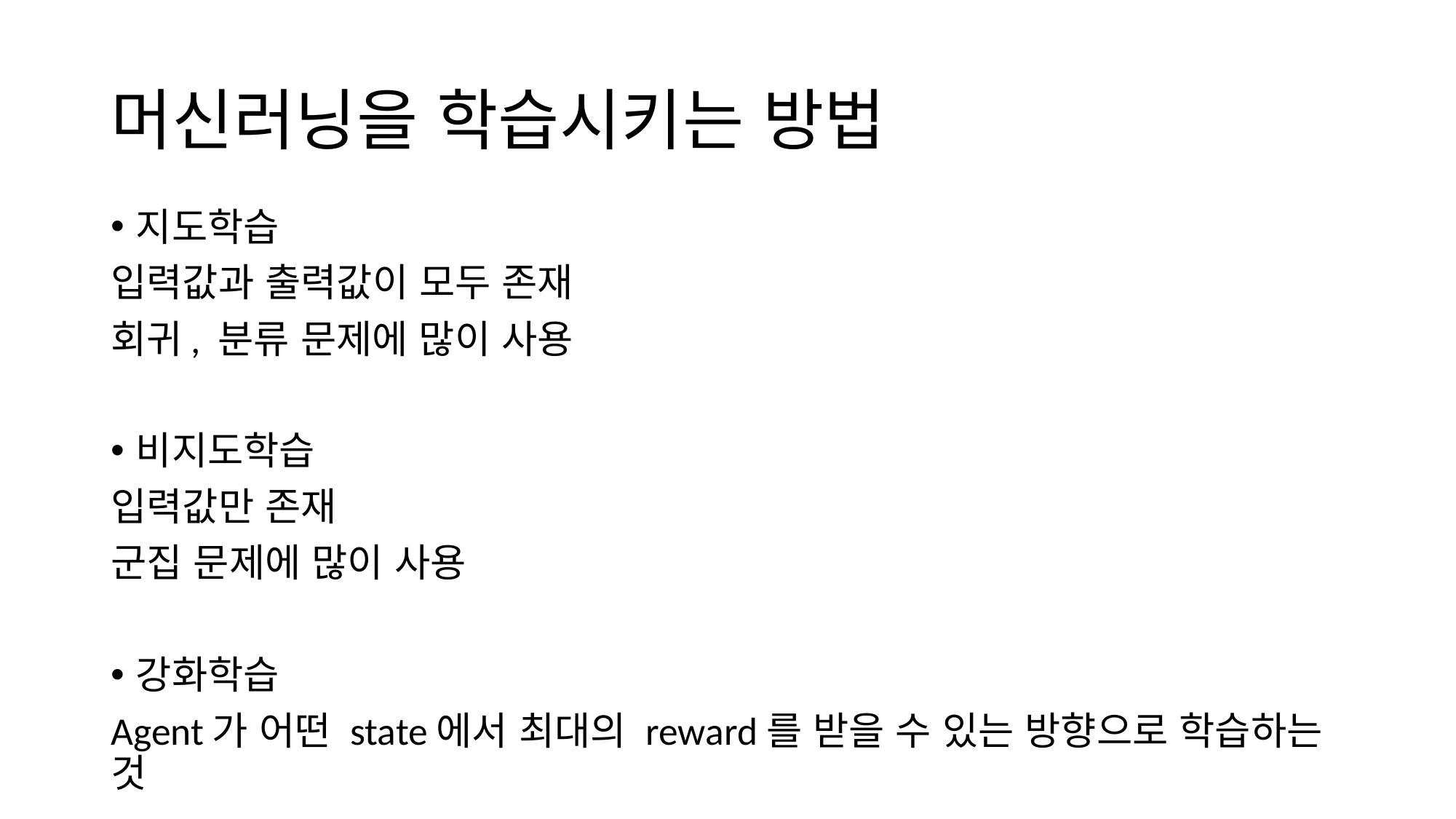

# 머신러닝을 학습시키는 방법
지도학습
입력값과 출력값이 모두 존재
회귀, 분류 문제에 많이 사용

비지도학습
입력값만 존재
군집 문제에 많이 사용

강화학습
Agent가 어떤 state에서 최대의 reward를 받을 수 있는 방향으로 학습하는 것